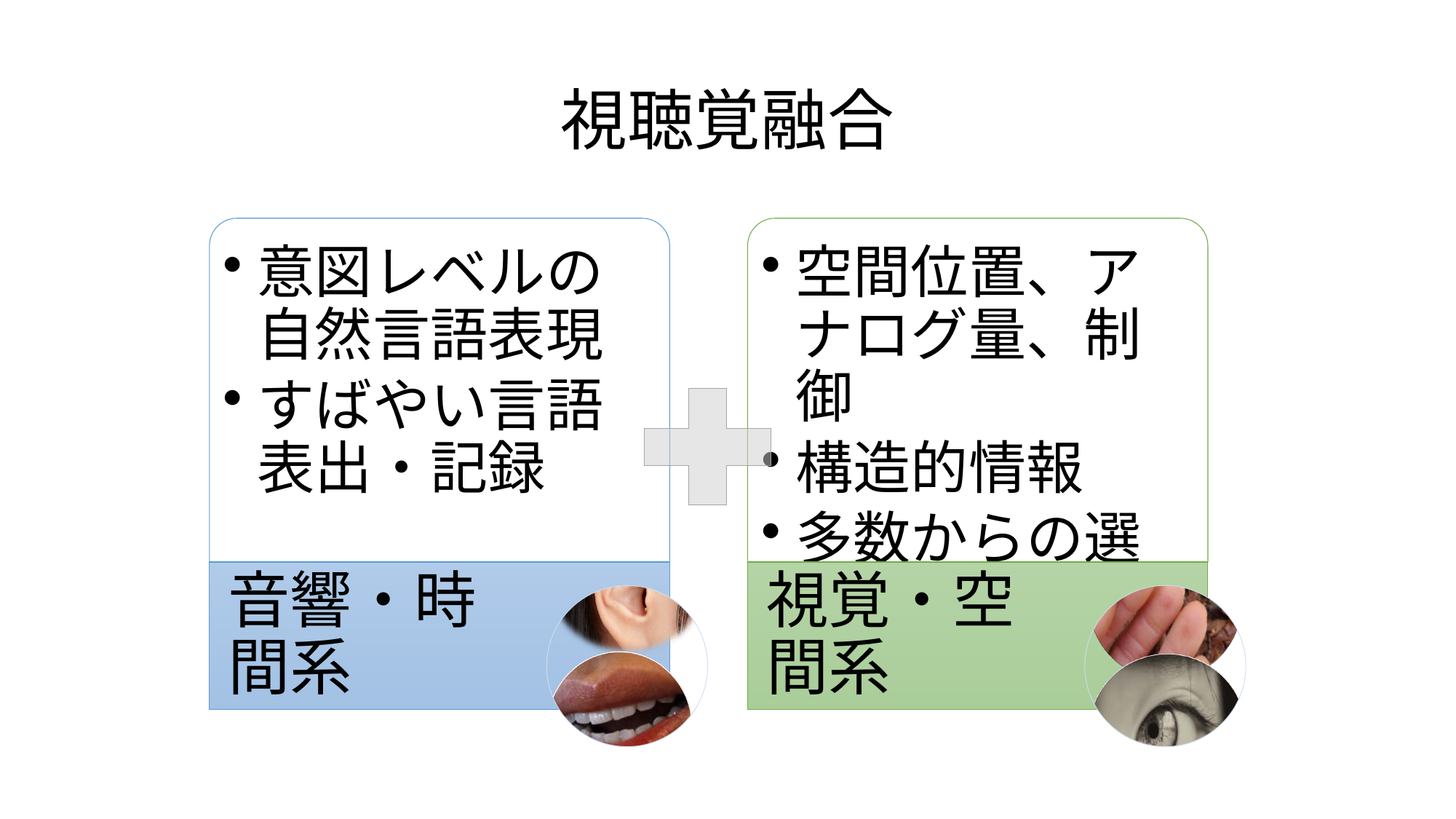

# 視聴覚融合
意図レベルの自然言語表現
すばやい言語表出・記録
音響・時間系
空間位置、アナログ量、制御
構造的情報
多数からの選択
視覚・空間系